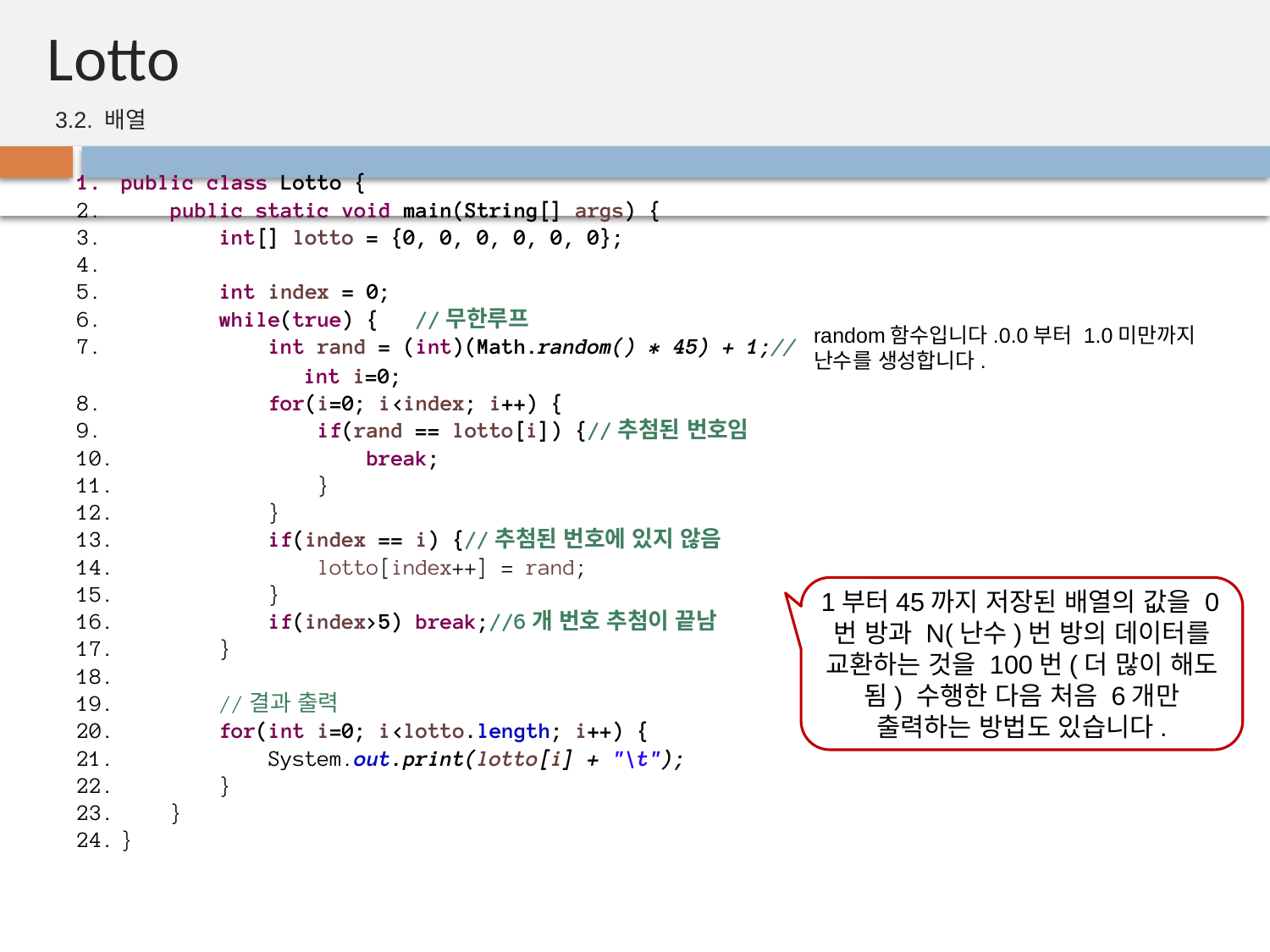

# Lotto
3.2. 배열
public class Lotto {
    public static void main(String[] args) {
        int[] lotto = {0, 0, 0, 0, 0, 0};

        int index = 0;
        while(true) {   //무한루프
            int rand = (int)(Math.random() * 45) + 1;//
	        int i=0;
            for(i=0; i<index; i++) {
                if(rand == lotto[i]) {//추첨된 번호임
                    break;
                }
            }
            if(index == i) {//추첨된 번호에 있지 않음
                lotto[index++] = rand;
            }
            if(index>5) break;//6개 번호 추첨이 끝남
        }

        //결과 출력
        for(int i=0; i<lotto.length; i++) {
            System.out.print(lotto[i] + "\t");
        }
    }
}
random함수입니다.0.0부터 1.0미만까지 난수를 생성합니다.
1부터45까지 저장된 배열의 값을 0번 방과 N(난수)번 방의 데이터를 교환하는 것을 100번(더 많이 해도 됨) 수행한 다음 처음 6개만 출력하는 방법도 있습니다.